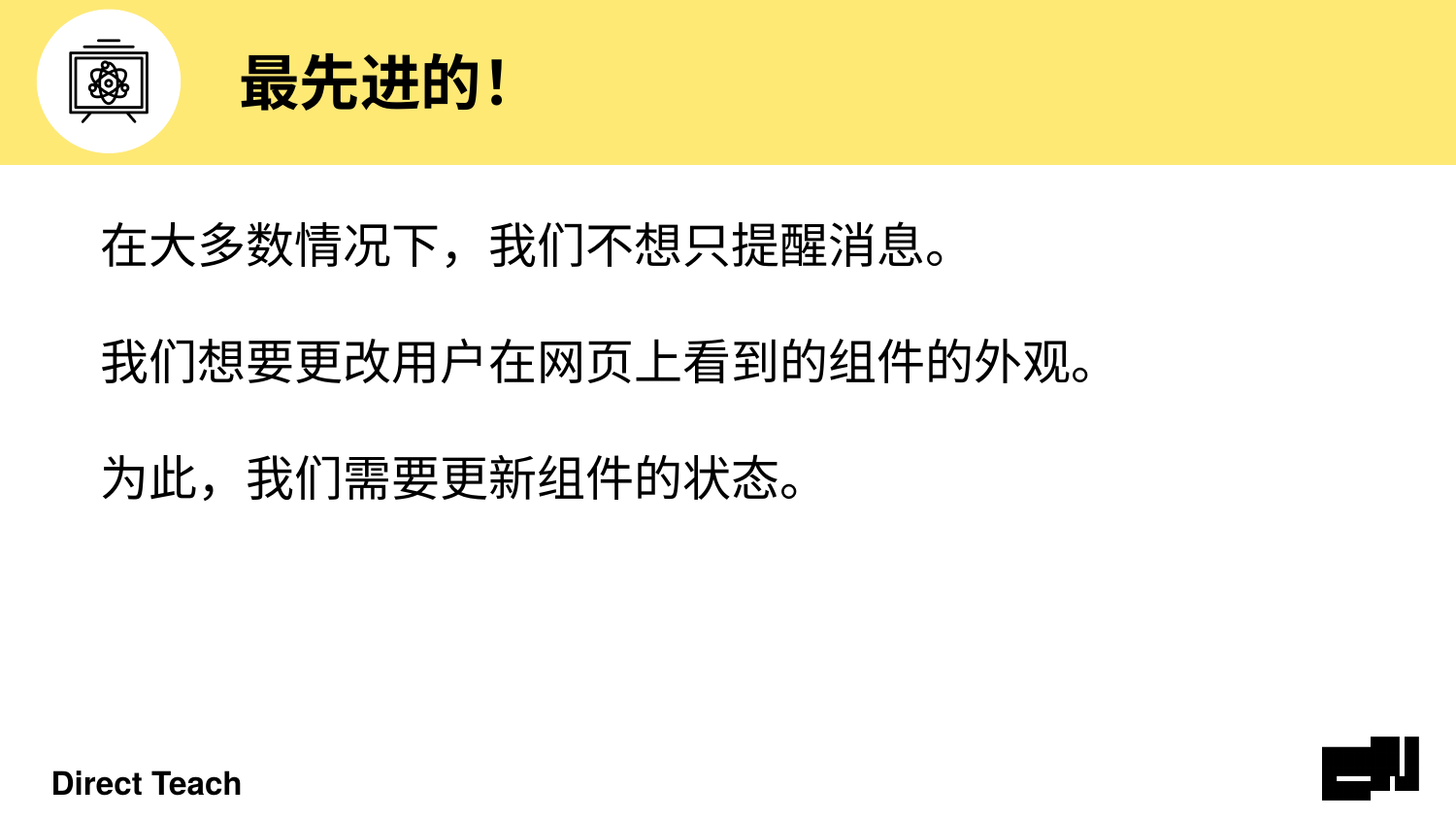

# 最先进的！
在大多数情况下，我们不想只提醒消息。

我们想要更改用户在网页上看到的组件的外观。

为此，我们需要更新组件的状态。